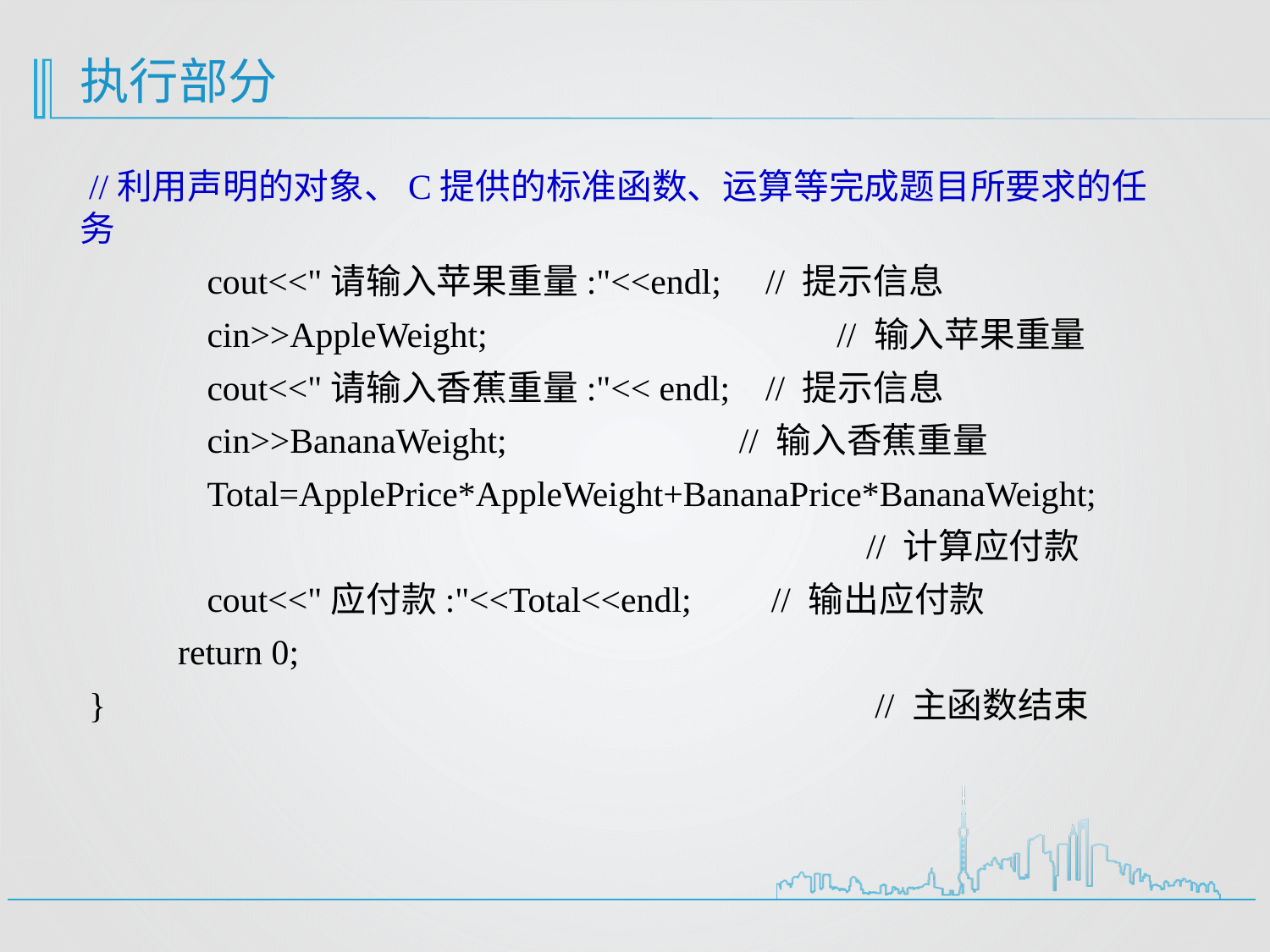

# 执行部分
 //利用声明的对象、C提供的标准函数、运算等完成题目所要求的任务
	cout<<"请输入苹果重量:"<<endl;     // 提示信息
	cin>>AppleWeight;	                            // 输入苹果重量
	cout<<"请输入香蕉重量:"<< endl;    // 提示信息
	cin>>BananaWeight;	                 // 输入香蕉重量
	Total=ApplePrice*AppleWeight+BananaPrice*BananaWeight;
					                 // 计算应付款
	cout<<"应付款:"<<Total<<endl;         // 输出应付款
           return 0;
 }					                  // 主函数结束